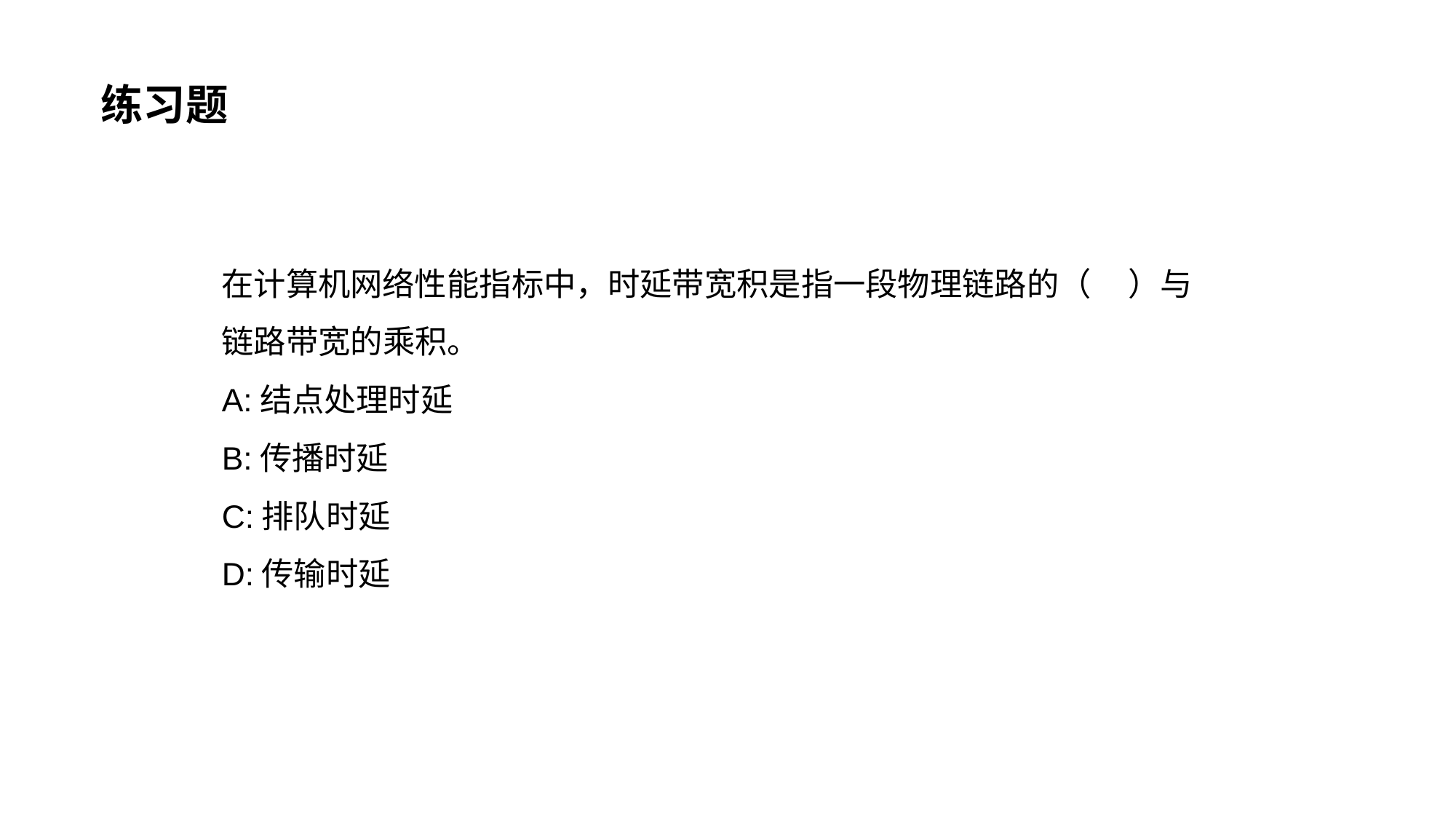

练习题
在计算机网络性能指标中，时延带宽积是指一段物理链路的（B）与链路带宽的乘积。
A:结点处理时延
B:传播时延
C:排队时延
D:传输时延